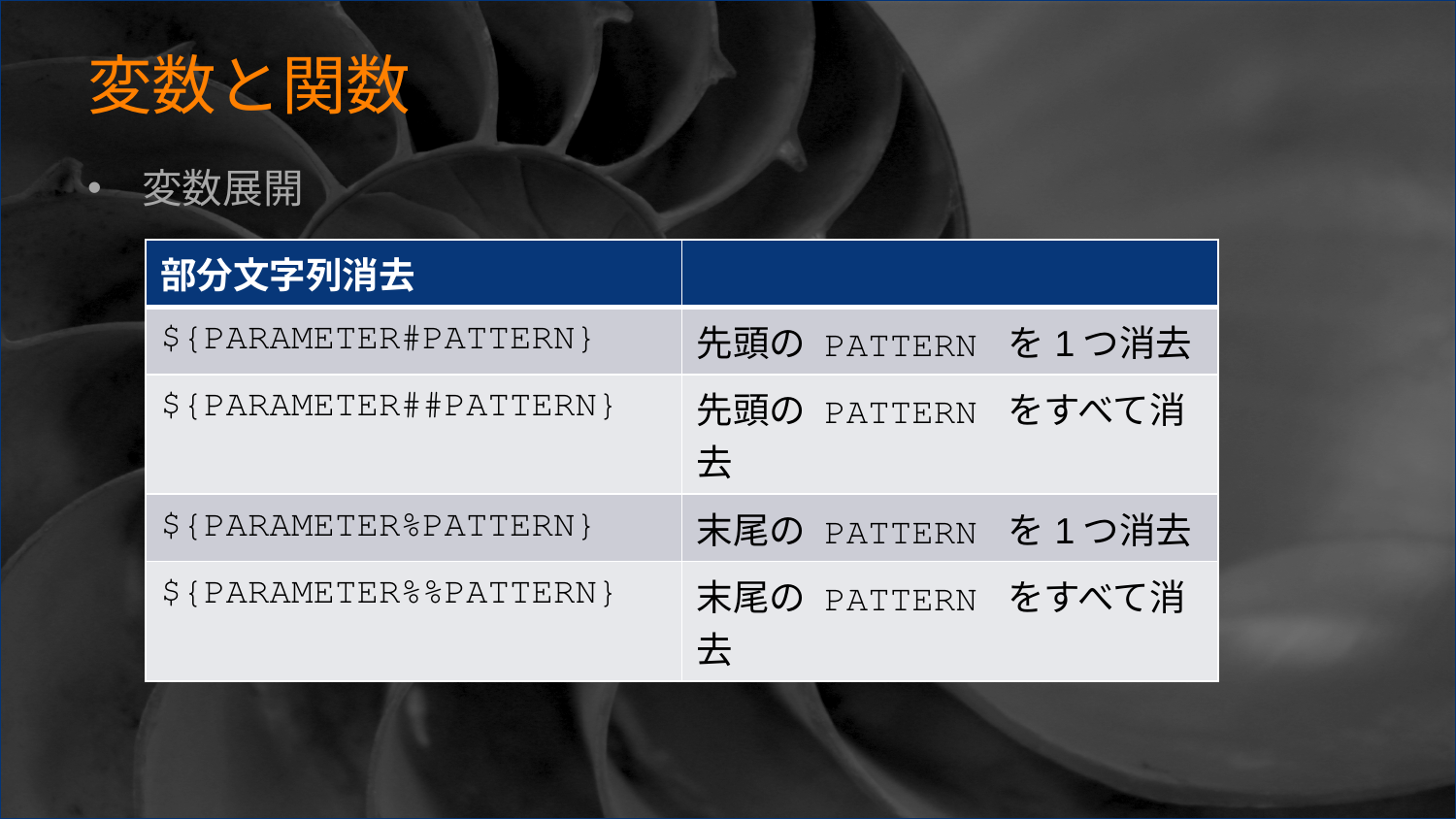

# 変数と関数
変数展開
| 部分文字列消去 |  |
| --- | --- |
| ${PARAMETER#PATTERN} | 先頭の PATTERN を1つ消去 |
| ${PARAMETER##PATTERN} | 先頭の PATTERN をすべて消去 |
| ${PARAMETER%PATTERN} | 末尾の PATTERN を1つ消去 |
| ${PARAMETER%%PATTERN} | 末尾の PATTERN をすべて消去 |